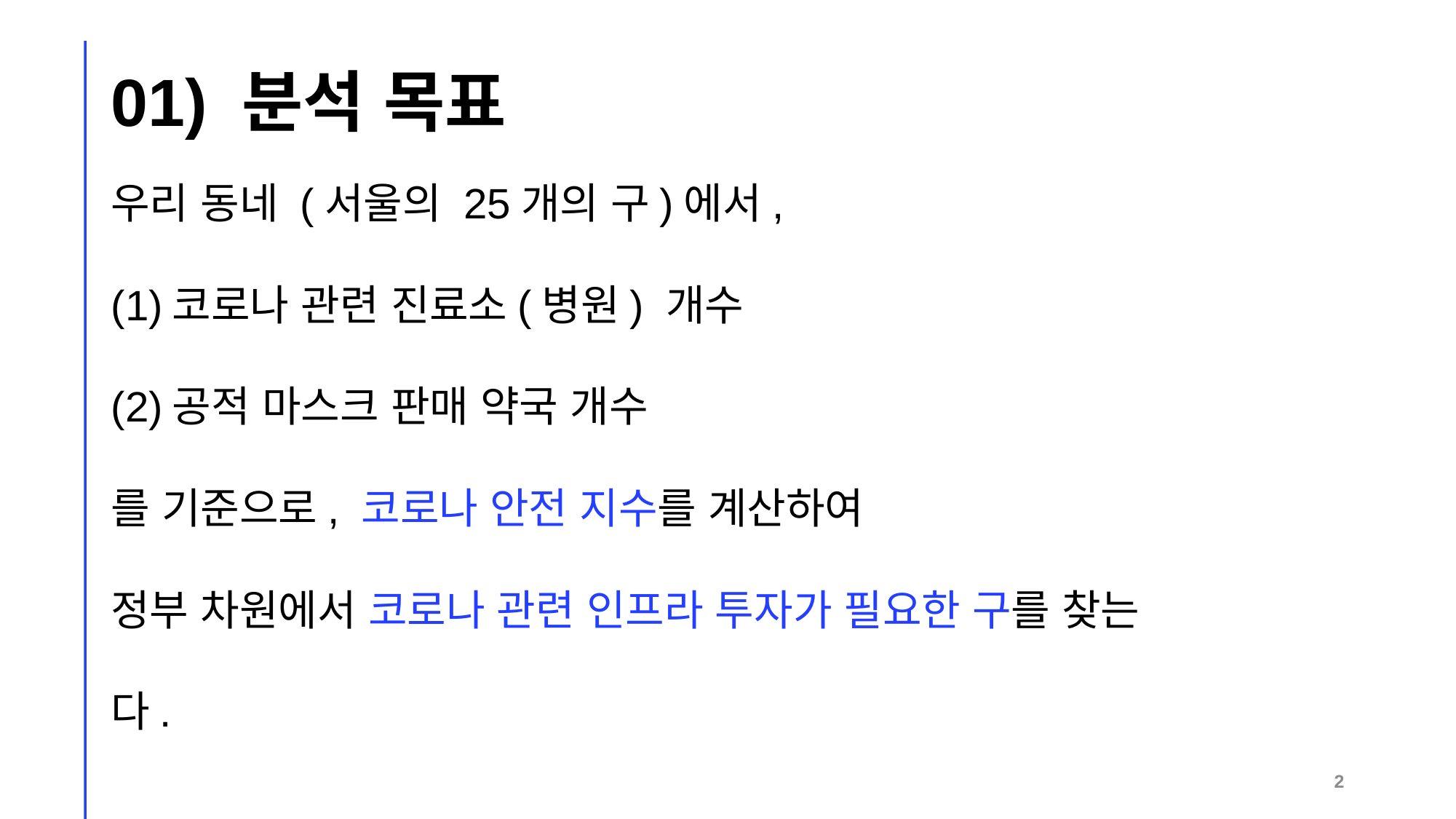

# 01) 분석 목표
우리 동네 (서울의 25개의 구)에서,
코로나 관련 진료소(병원) 개수
공적 마스크 판매 약국 개수
를 기준으로, 코로나 안전 지수를 계산하여
정부 차원에서 코로나 관련 인프라 투자가 필요한 구를 찾는다.
2